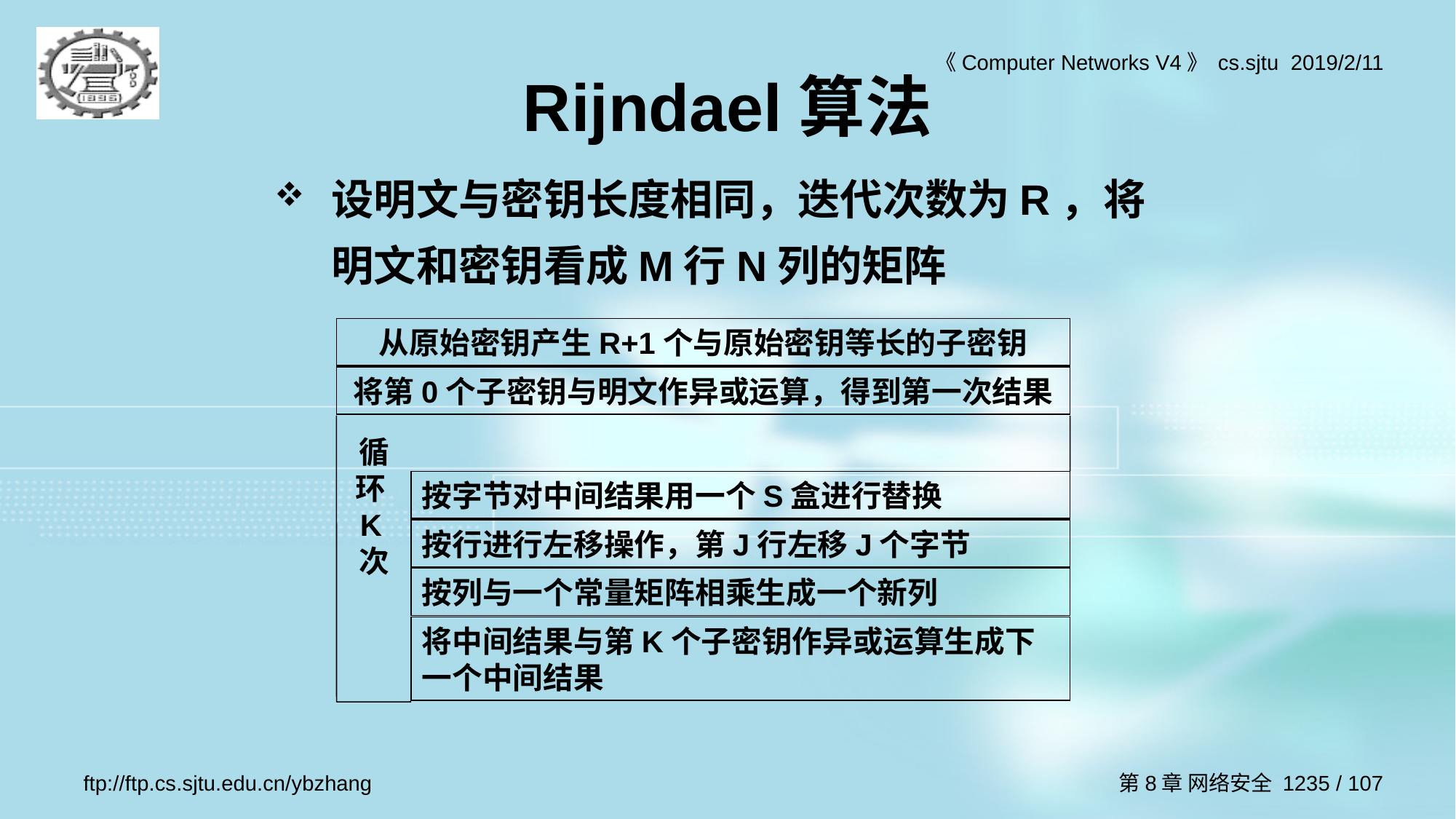

# Rijndael算法
设明文与密钥长度相同，迭代次数为R，将明文和密钥看成M行N列的矩阵
从原始密钥产生R+1个与原始密钥等长的子密钥
将第0个子密钥与明文作异或运算，得到第一次结果

循环K次
按字节对中间结果用一个S盒进行替换
按行进行左移操作，第J行左移J个字节
按列与一个常量矩阵相乘生成一个新列
将中间结果与第K个子密钥作异或运算生成下一个中间结果